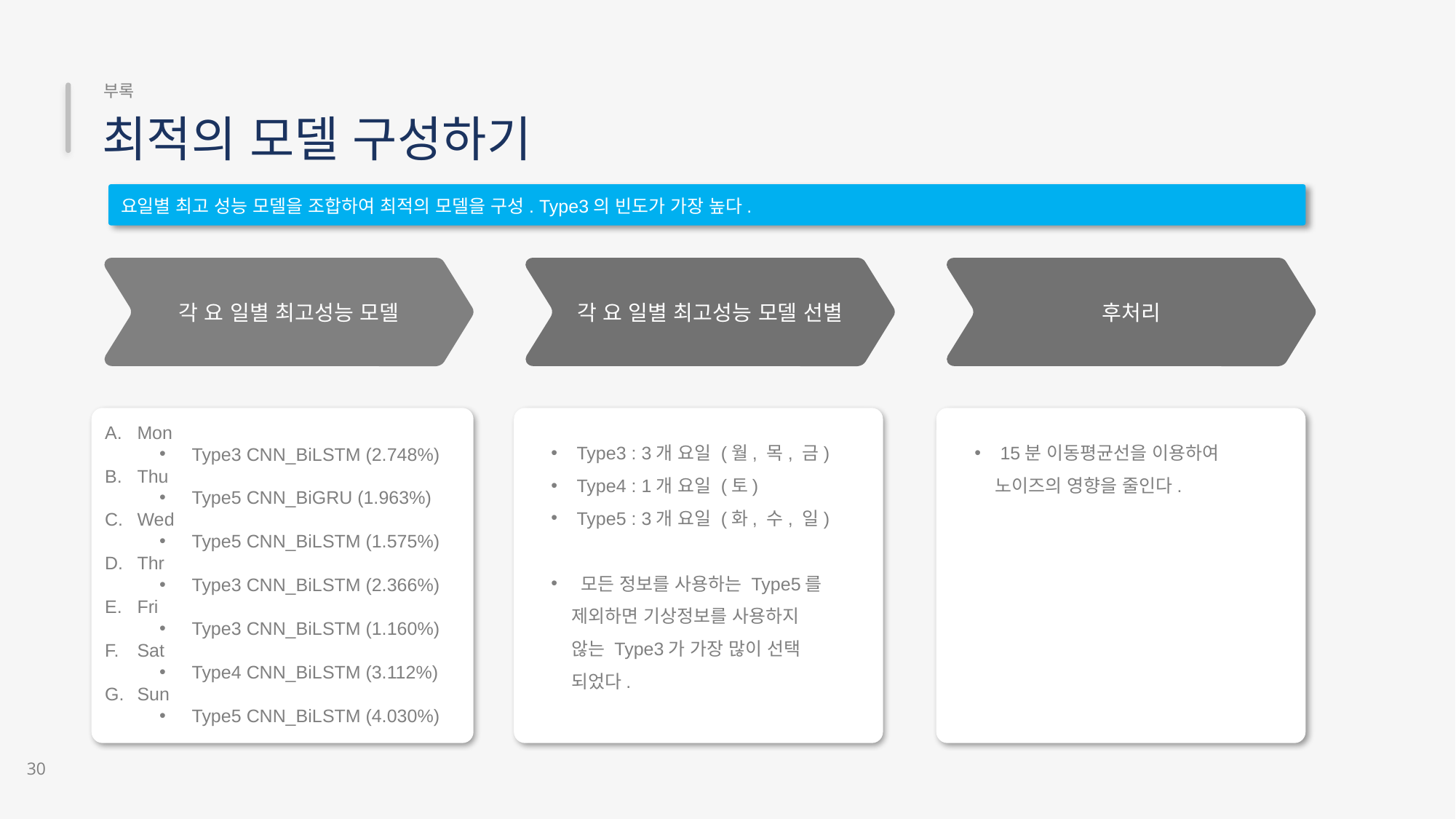

부록

최적의 모델 구성하기

요일별 최고 성능 모델을 조합하여 최적의 모델을 구성. Type3의 빈도가 가장 높다.

각 요 일별 최고성능 모델
각 요 일별 최고성능 모델 선별
후처리

 Mon
 Type3 CNN_BiLSTM (2.748%)
 Thu
 Type5 CNN_BiGRU (1.963%)
 Wed
 Type5 CNN_BiLSTM (1.575%)
 Thr
 Type3 CNN_BiLSTM (2.366%)
 Fri
 Type3 CNN_BiLSTM (1.160%)
 Sat
 Type4 CNN_BiLSTM (3.112%)
 Sun
 Type5 CNN_BiLSTM (4.030%)
 Type3 : 3개 요일 (월, 목, 금)
 Type4 : 1개 요일 (토)
 Type5 : 3개 요일 (화, 수, 일)

 모든 정보를 사용하는 Type5를 제외하면 기상정보를 사용하지 않는 Type3가 가장 많이 선택 되었다.
 15분 이동평균선을 이용하여 노이즈의 영향을 줄인다.
30